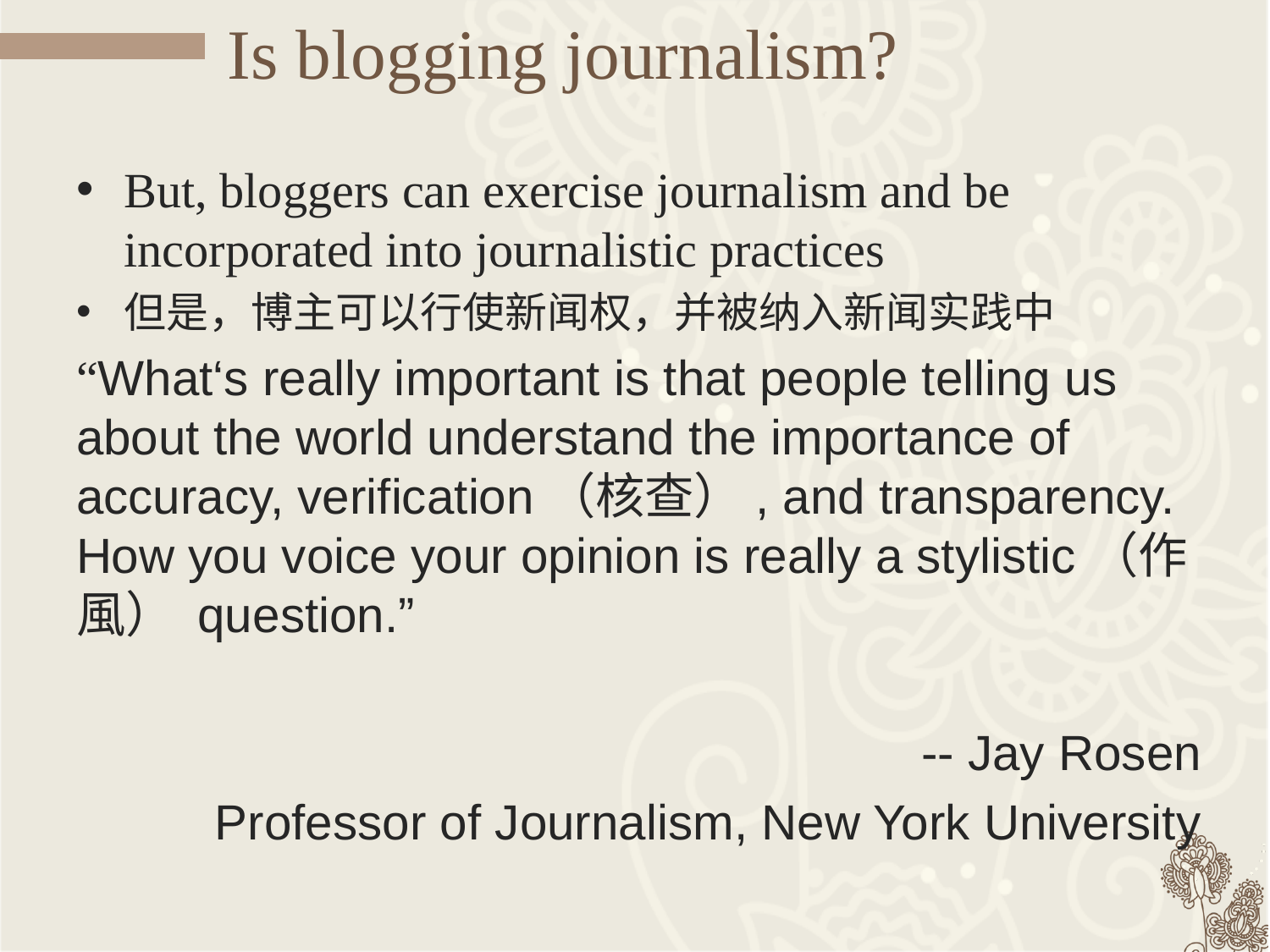

# Is blogging journalism?
But, bloggers can exercise journalism and be incorporated into journalistic practices
但是，博主可以行使新闻权，并被纳入新闻实践中
“What‘s really important is that people telling us about the world understand the importance of accuracy, verification（核查）, and transparency. How you voice your opinion is really a stylistic（作風） question.”

-- Jay Rosen
Professor of Journalism, New York University